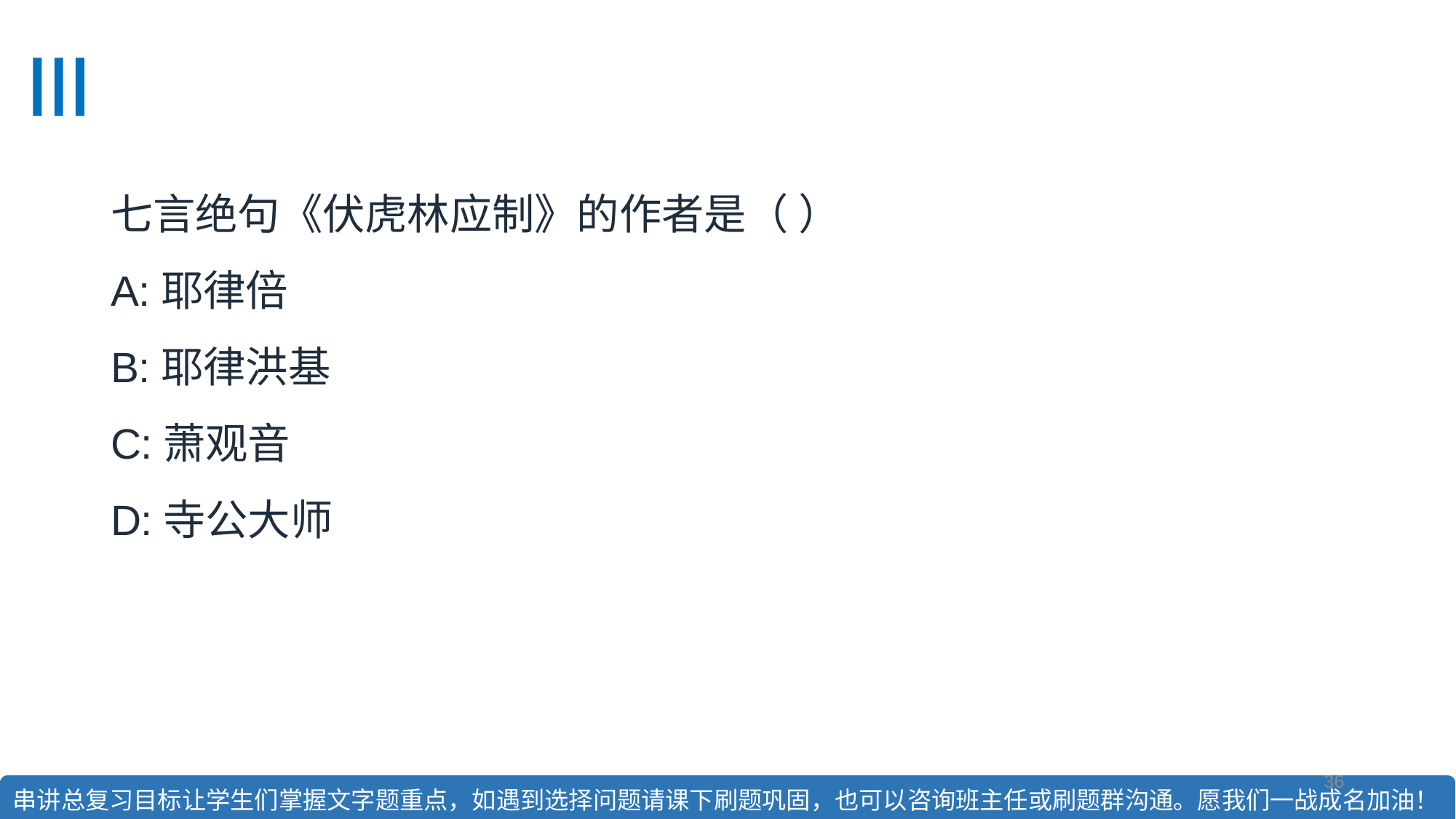

#
七言绝句《伏虎林应制》的作者是（ ） 
A:耶律倍
B:耶律洪基
C:萧观音
D:寺公大师
36